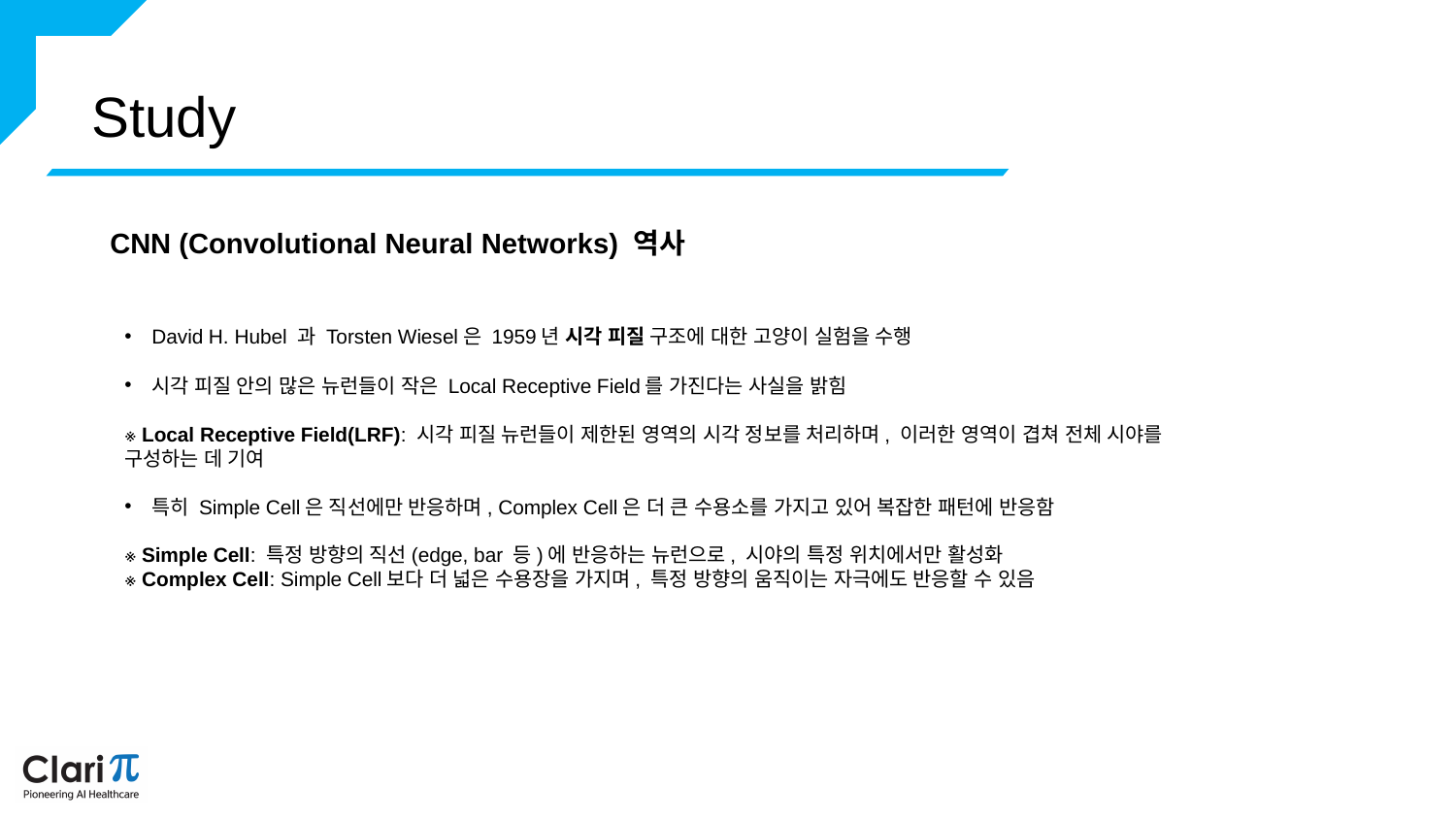

Study
CNN (Convolutional Neural Networks) 역사
David H. Hubel 과 Torsten Wiesel은 1959년 시각 피질 구조에 대한 고양이 실험을 수행

시각 피질 안의 많은 뉴런들이 작은 Local Receptive Field를 가진다는 사실을 밝힘

※ Local Receptive Field(LRF): 시각 피질 뉴런들이 제한된 영역의 시각 정보를 처리하며, 이러한 영역이 겹쳐 전체 시야를 구성하는 데 기여

특히 Simple Cell은 직선에만 반응하며, Complex Cell은 더 큰 수용소를 가지고 있어 복잡한 패턴에 반응함

※ Simple Cell: 특정 방향의 직선(edge, bar 등)에 반응하는 뉴런으로, 시야의 특정 위치에서만 활성화
※ Complex Cell: Simple Cell보다 더 넓은 수용장을 가지며, 특정 방향의 움직이는 자극에도 반응할 수 있음